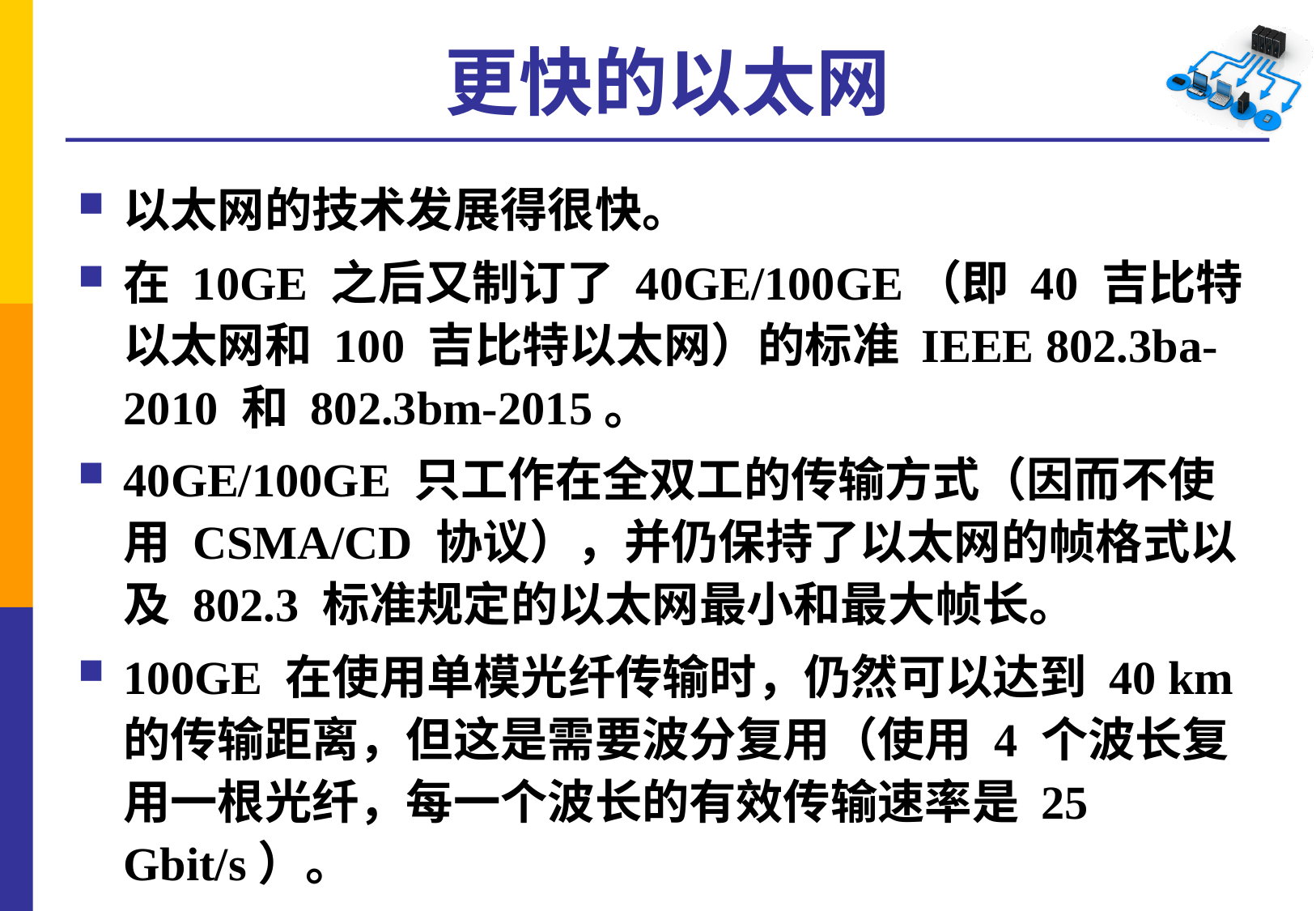

# 更快的以太网
以太网的技术发展得很快。
在 10GE 之后又制订了 40GE/100GE（即 40 吉比特以太网和 100 吉比特以太网）的标准 IEEE 802.3ba-2010 和 802.3bm-2015。
40GE/100GE 只工作在全双工的传输方式（因而不使用 CSMA/CD 协议），并仍保持了以太网的帧格式以及 802.3 标准规定的以太网最小和最大帧长。
100GE 在使用单模光纤传输时，仍然可以达到 40 km 的传输距离，但这是需要波分复用（使用 4 个波长复用一根光纤，每一个波长的有效传输速率是 25 Gbit/s）。